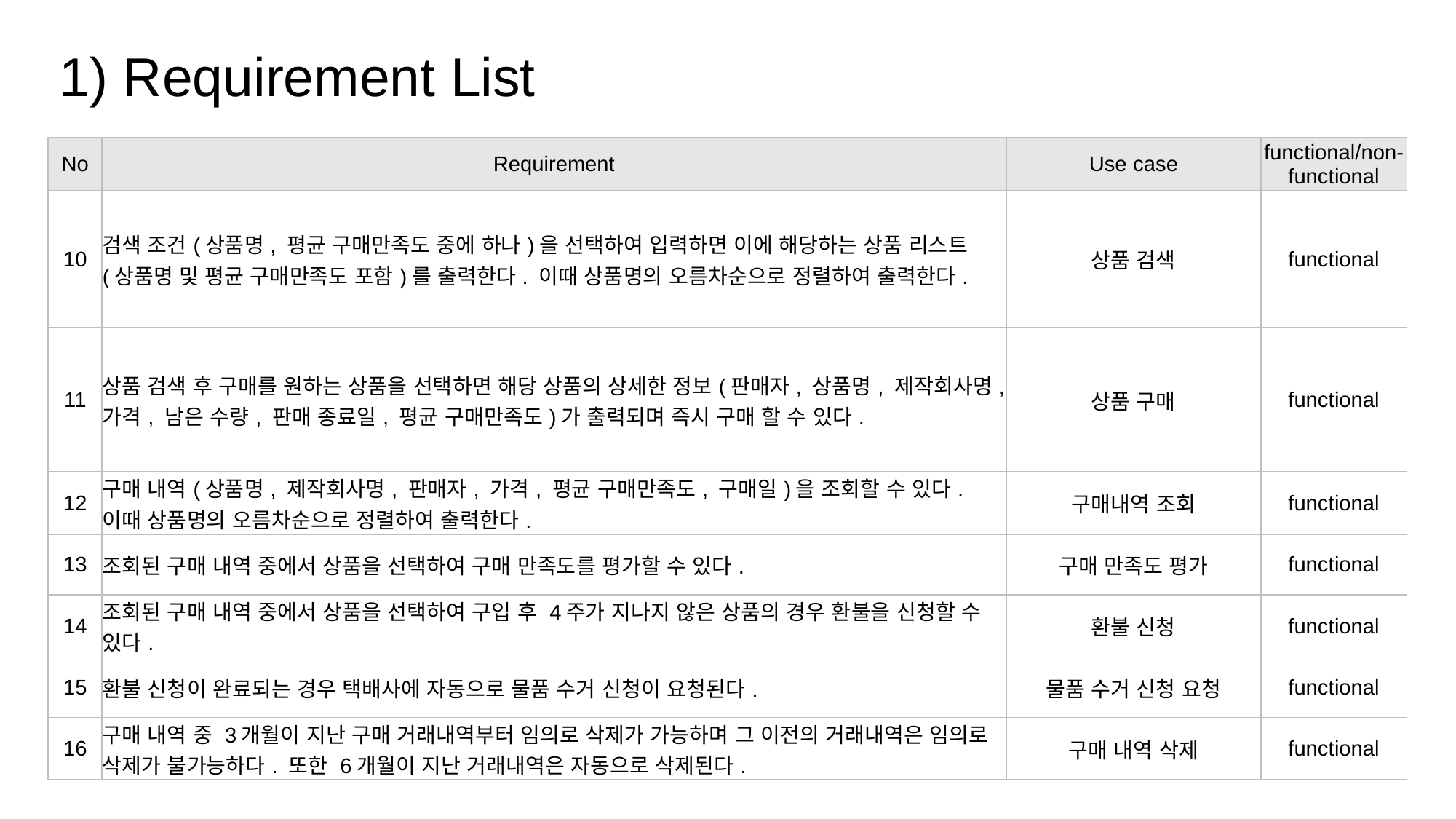

# 1) Requirement List
| No | Requirement | Use case | functional/non-functional |
| --- | --- | --- | --- |
| 10 | 검색 조건(상품명, 평균 구매만족도 중에 하나)을 선택하여 입력하면 이에 해당하는 상품 리스트(상품명 및 평균 구매만족도 포함)를 출력한다. 이때 상품명의 오름차순으로 정렬하여 출력한다. | 상품 검색 | functional |
| 11 | 상품 검색 후 구매를 원하는 상품을 선택하면 해당 상품의 상세한 정보(판매자, 상품명, 제작회사명, 가격, 남은 수량, 판매 종료일, 평균 구매만족도)가 출력되며 즉시 구매 할 수 있다. | 상품 구매 | functional |
| 12 | 구매 내역(상품명, 제작회사명, 판매자, 가격, 평균 구매만족도, 구매일)을 조회할 수 있다. 이때 상품명의 오름차순으로 정렬하여 출력한다. | 구매내역 조회 | functional |
| 13 | 조회된 구매 내역 중에서 상품을 선택하여 구매 만족도를 평가할 수 있다. | 구매 만족도 평가 | functional |
| 14 | 조회된 구매 내역 중에서 상품을 선택하여 구입 후 4주가 지나지 않은 상품의 경우 환불을 신청할 수 있다. | 환불 신청 | functional |
| 15 | 환불 신청이 완료되는 경우 택배사에 자동으로 물품 수거 신청이 요청된다. | 물품 수거 신청 요청 | functional |
| 16 | 구매 내역 중 3개월이 지난 구매 거래내역부터 임의로 삭제가 가능하며 그 이전의 거래내역은 임의로 삭제가 불가능하다. 또한 6개월이 지난 거래내역은 자동으로 삭제된다. | 구매 내역 삭제 | functional |